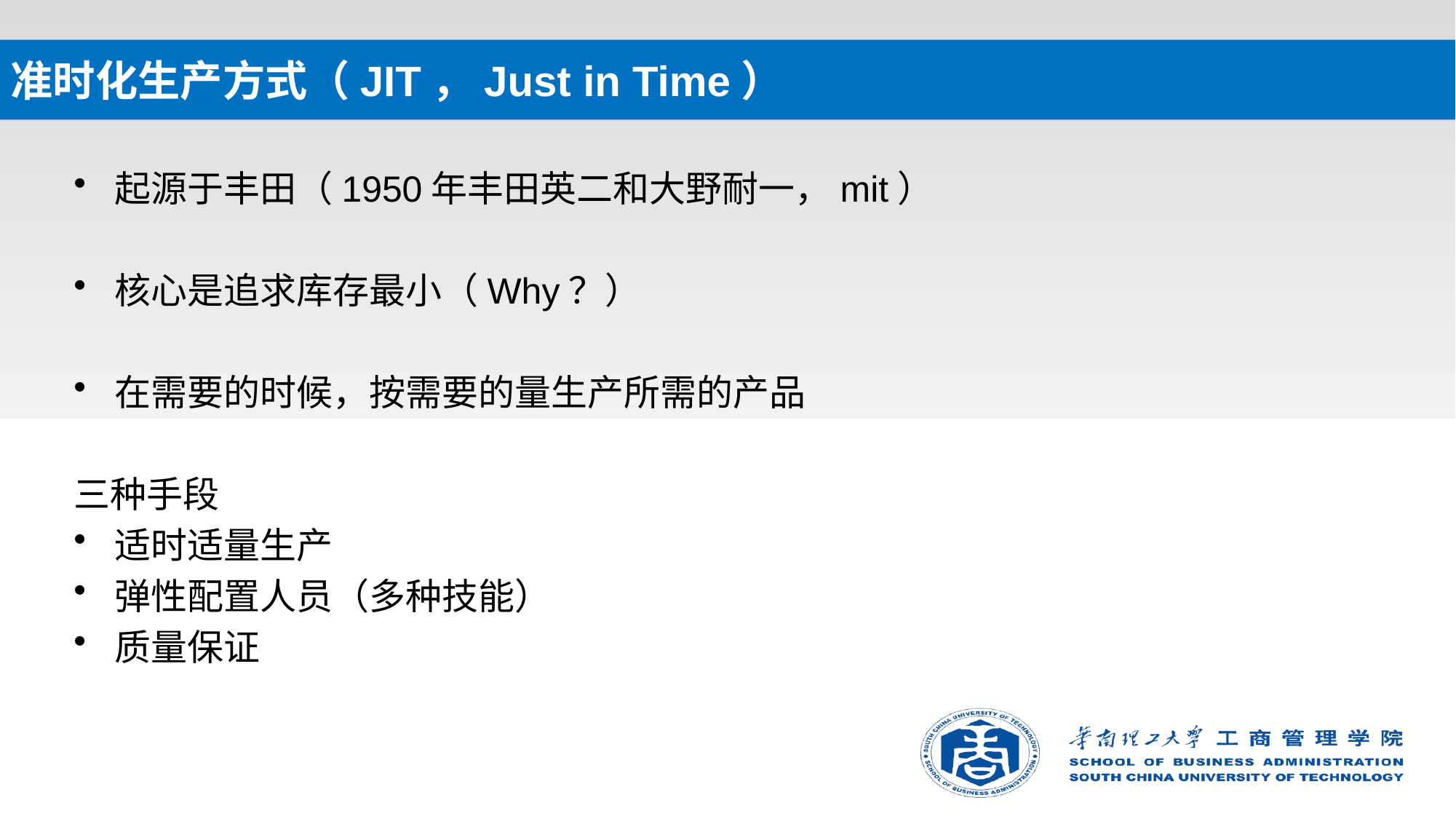

# 准时化生产方式（JIT，Just in Time）
起源于丰田（1950年丰田英二和大野耐一，mit）

核心是追求库存最小（Why？）

在需要的时候，按需要的量生产所需的产品

三种手段
适时适量生产
弹性配置人员（多种技能）
质量保证